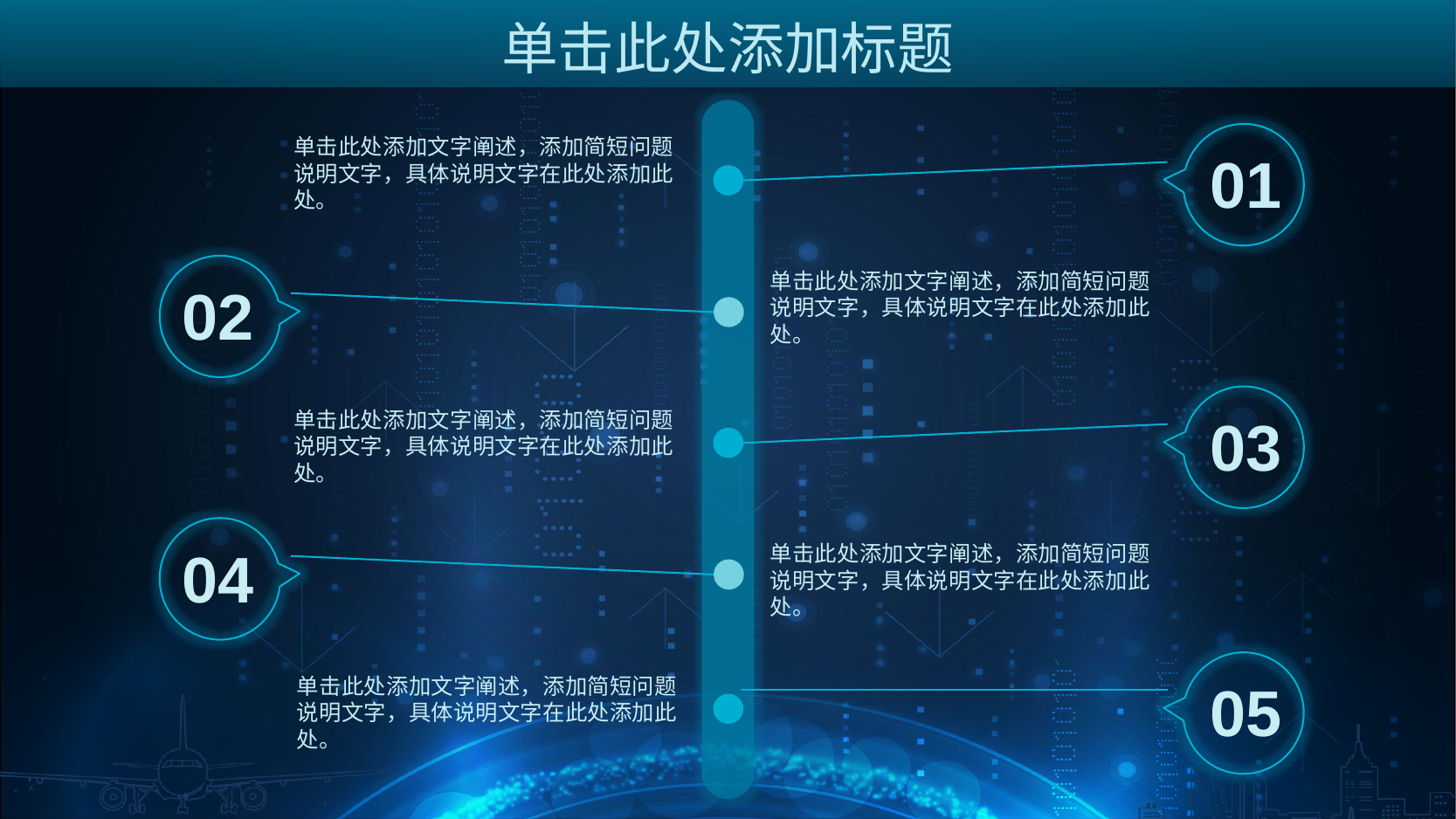

单击此处添加标题

01

单击此处添加文字阐述，添加简短问题说明文字，具体说明文字在此处添加此处。

02

单击此处添加文字阐述，添加简短问题说明文字，具体说明文字在此处添加此处。

03

单击此处添加文字阐述，添加简短问题说明文字，具体说明文字在此处添加此处。

04

单击此处添加文字阐述，添加简短问题说明文字，具体说明文字在此处添加此处。

05

单击此处添加文字阐述，添加简短问题说明文字，具体说明文字在此处添加此处。